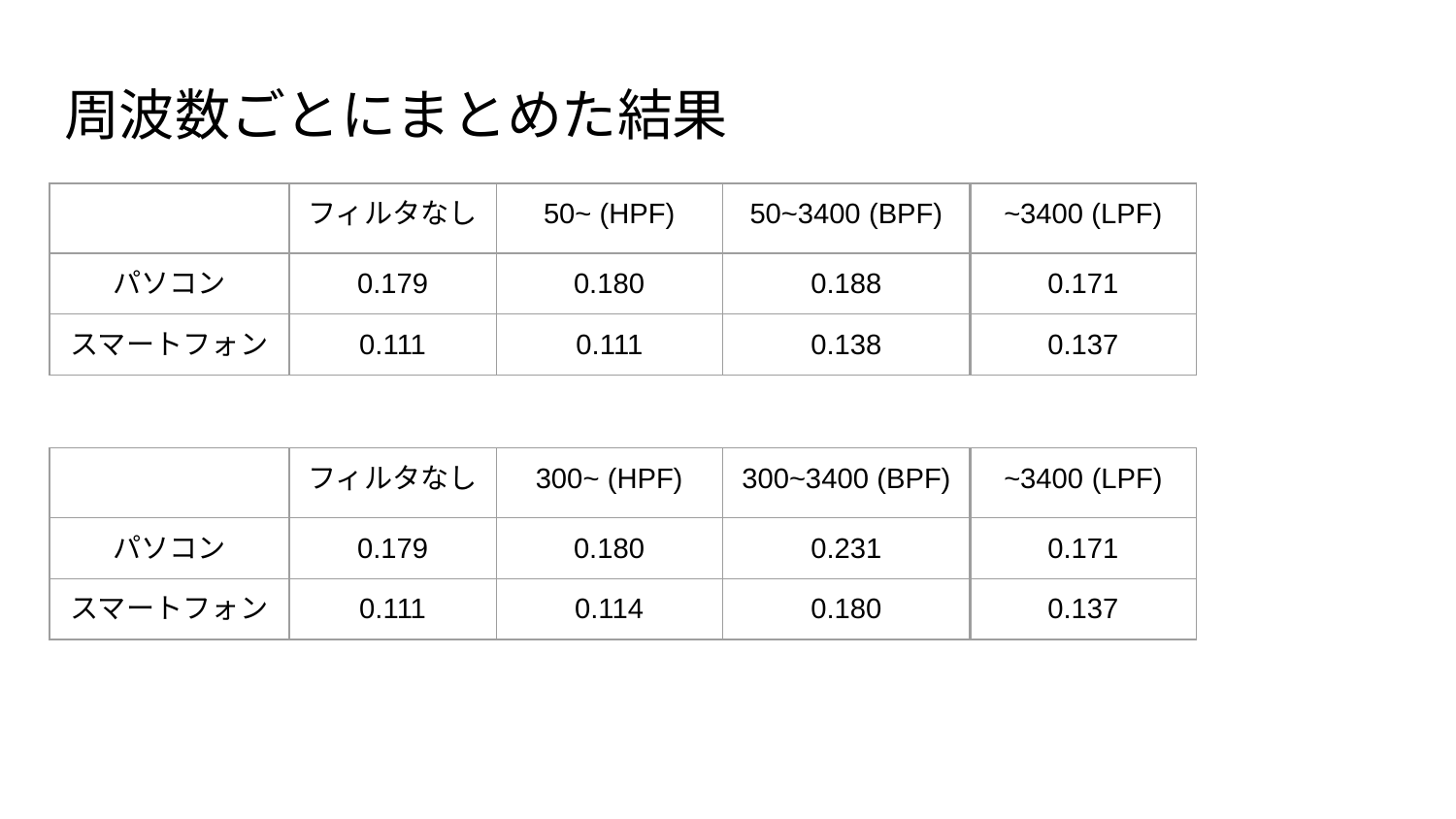

# 周波数ごとにまとめた結果
|  | フィルタなし | 50~ (HPF) | 50~3400 (BPF) | ~3400 (LPF) |
| --- | --- | --- | --- | --- |
| パソコン | 0.179 | 0.180 | 0.188 | 0.171 |
| スマートフォン | 0.111 | 0.111 | 0.138 | 0.137 |
|  | フィルタなし | 300~ (HPF) | 300~3400 (BPF) | ~3400 (LPF) |
| --- | --- | --- | --- | --- |
| パソコン | 0.179 | 0.180 | 0.231 | 0.171 |
| スマートフォン | 0.111 | 0.114 | 0.180 | 0.137 |